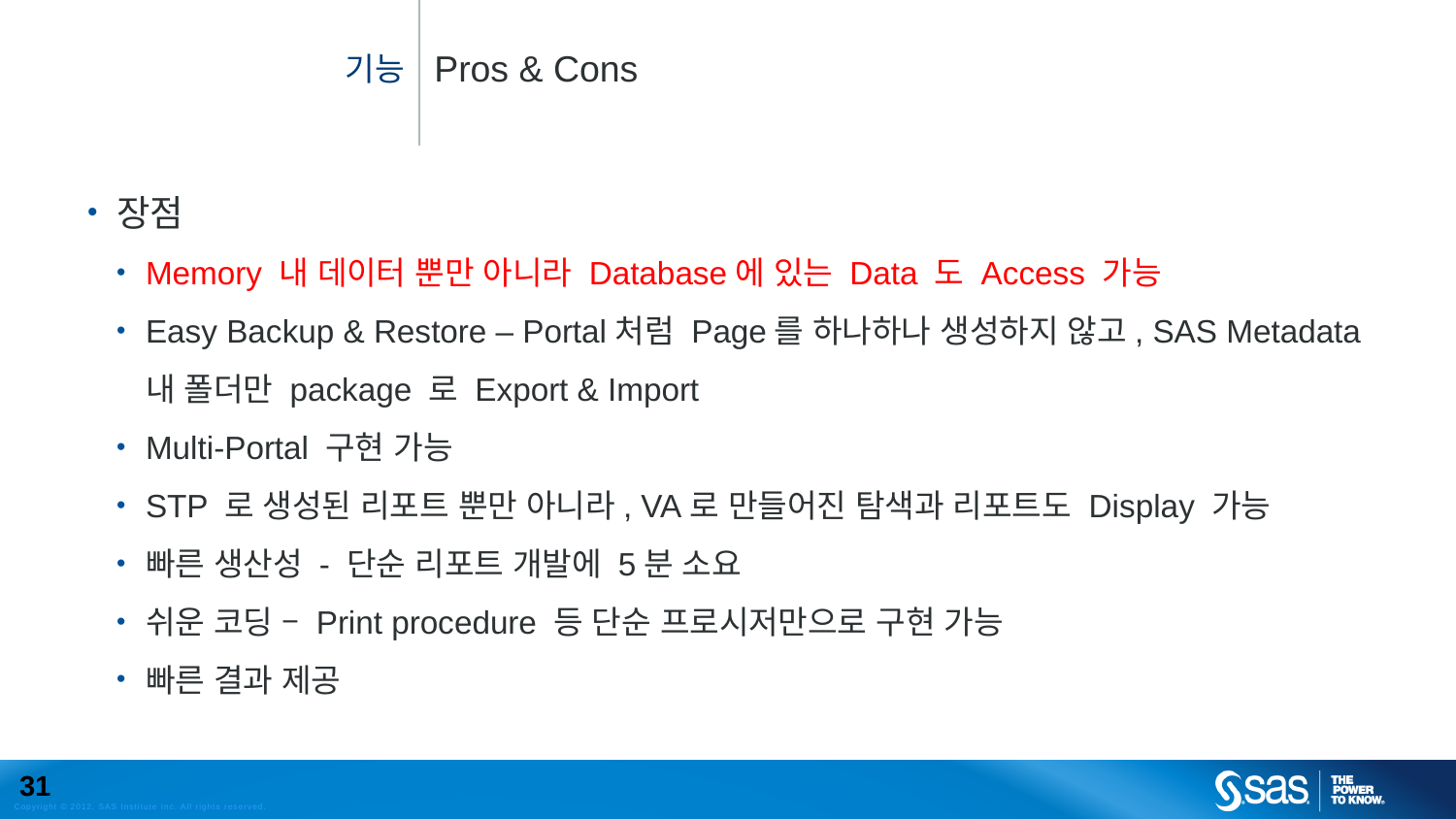

Pros & Cons
# 기능
장점
Memory 내 데이터 뿐만 아니라 Database에 있는 Data 도 Access 가능
Easy Backup & Restore – Portal처럼 Page를 하나하나 생성하지 않고, SAS Metadata내 폴더만 package 로 Export & Import
Multi-Portal 구현 가능
STP 로 생성된 리포트 뿐만 아니라, VA로 만들어진 탐색과 리포트도 Display 가능
빠른 생산성 - 단순 리포트 개발에 5분 소요
쉬운 코딩 – Print procedure 등 단순 프로시저만으로 구현 가능
빠른 결과 제공